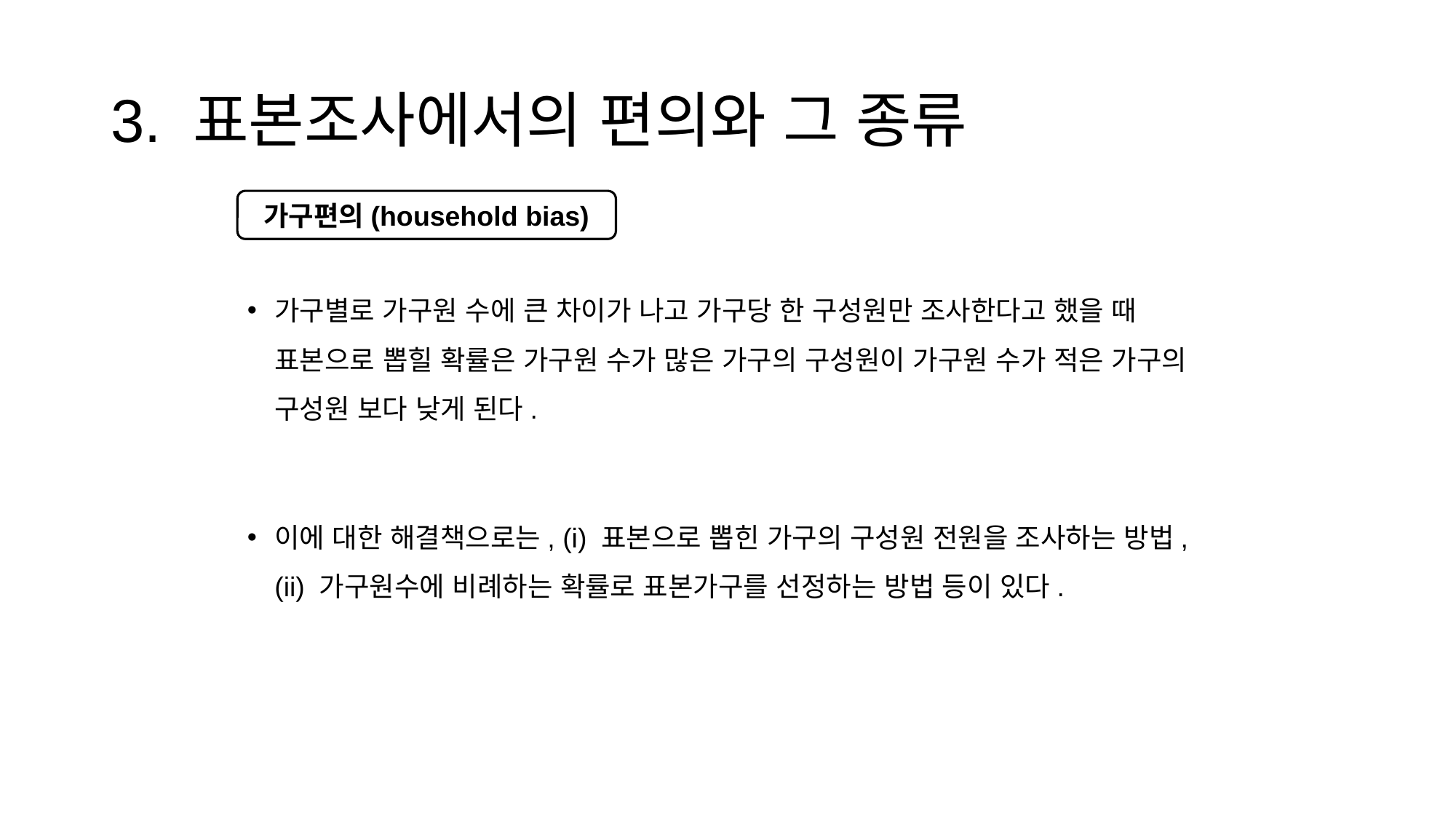

# 3. 표본조사에서의 편의와 그 종류
가구편의(household bias)

가구별로 가구원 수에 큰 차이가 나고 가구당 한 구성원만 조사한다고 했을 때 표본으로 뽑힐 확률은 가구원 수가 많은 가구의 구성원이 가구원 수가 적은 가구의 구성원 보다 낮게 된다.

이에 대한 해결책으로는, (i) 표본으로 뽑힌 가구의 구성원 전원을 조사하는 방법, (ii) 가구원수에 비례하는 확률로 표본가구를 선정하는 방법 등이 있다.